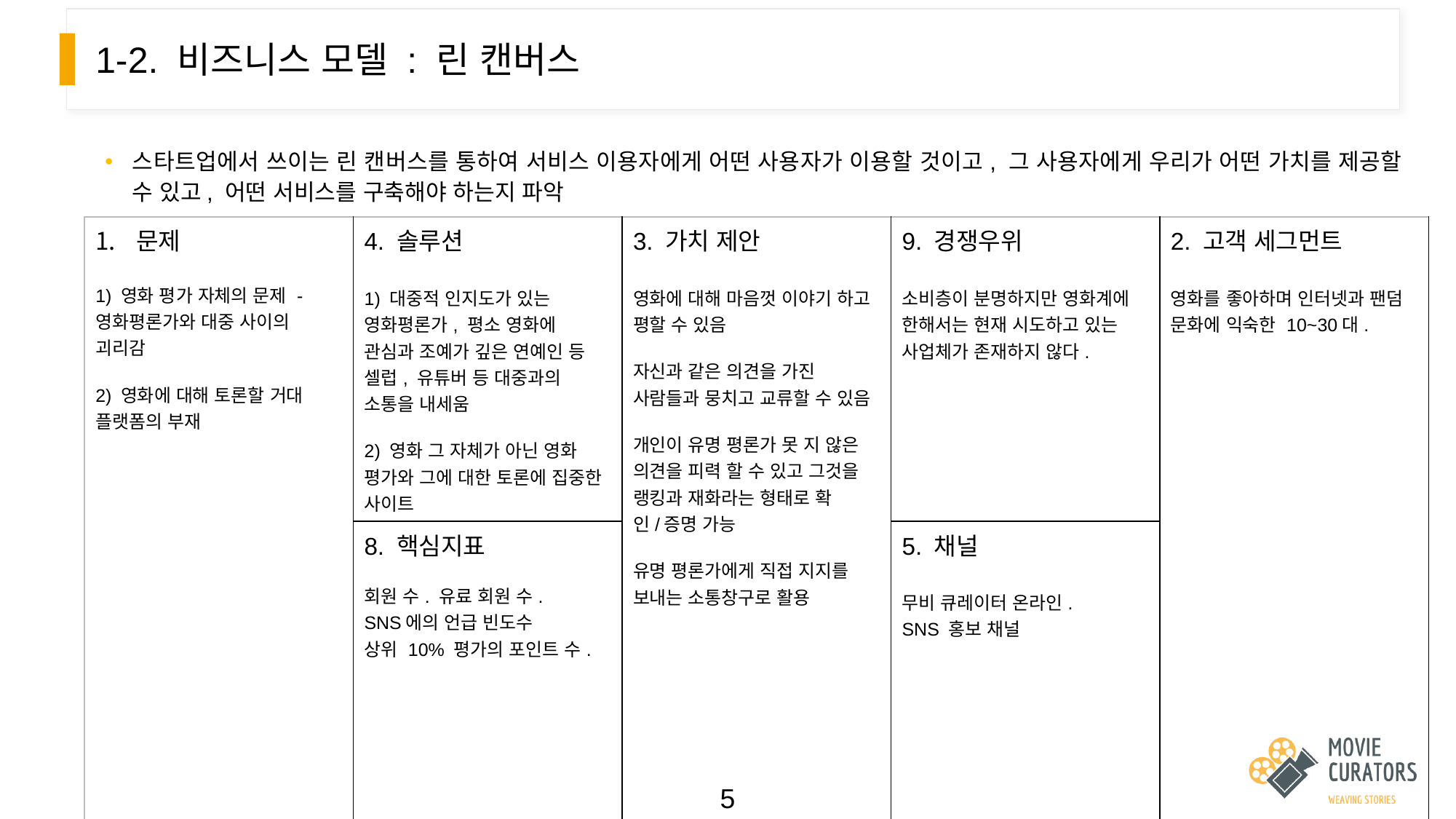

# 1-2. 비즈니스 모델 : 린 캔버스
스타트업에서 쓰이는 린 캔버스를 통하여 서비스 이용자에게 어떤 사용자가 이용할 것이고, 그 사용자에게 우리가 어떤 가치를 제공할 수 있고, 어떤 서비스를 구축해야 하는지 파악
| 문제 1) 영화 평가 자체의 문제 - 영화평론가와 대중 사이의 괴리감 2) 영화에 대해 토론할 거대 플랫폼의 부재 | 4. 솔루션 1) 대중적 인지도가 있는 영화평론가, 평소 영화에 관심과 조예가 깊은 연예인 등 셀럽, 유튜버 등 대중과의 소통을 내세움 2) 영화 그 자체가 아닌 영화 평가와 그에 대한 토론에 집중한 사이트 | 3. 가치 제안 영화에 대해 마음껏 이야기 하고 평할 수 있음 자신과 같은 의견을 가진 사람들과 뭉치고 교류할 수 있음 개인이 유명 평론가 못 지 않은 의견을 피력 할 수 있고 그것을 랭킹과 재화라는 형태로 확인/증명 가능 유명 평론가에게 직접 지지를 보내는 소통창구로 활용 |  | 9. 경쟁우위 소비층이 분명하지만 영화계에 한해서는 현재 시도하고 있는 사업체가 존재하지 않다. | 2. 고객 세그먼트 영화를 좋아하며 인터넷과 팬덤 문화에 익숙한 10~30대. |
| --- | --- | --- | --- | --- | --- |
|  | 8. 핵심지표 회원 수. 유료 회원 수. SNS에의 언급 빈도수 상위 10% 평가의 포인트 수. | 상위 개념 |  | 5. 채널 무비 큐레이터 온라인. SNS 홍보 채널 | 얼리 어답터 |
| 7. 비용 구조 (현 시점 추정) 영화 리뷰를 위한 저작권에 대한 판권. 팬덤의 유지를 위한 유명인 섭외를 위한 비용. 유명 리뷰어에의 지원 및 지속적인 컨텐츠 개발에 투자될 비용. 거래 시스템 구축 및 유지를 위한 개발,보수,유지 비용. |  |  | 6. 수익 흐름 주 수입 : 마일리지 판매와 후원하기 발생하는 수수료 부 수입 : 사이트 내 광고 게재, 원활한 소통을 위한 제품 판매 |  |  |
5